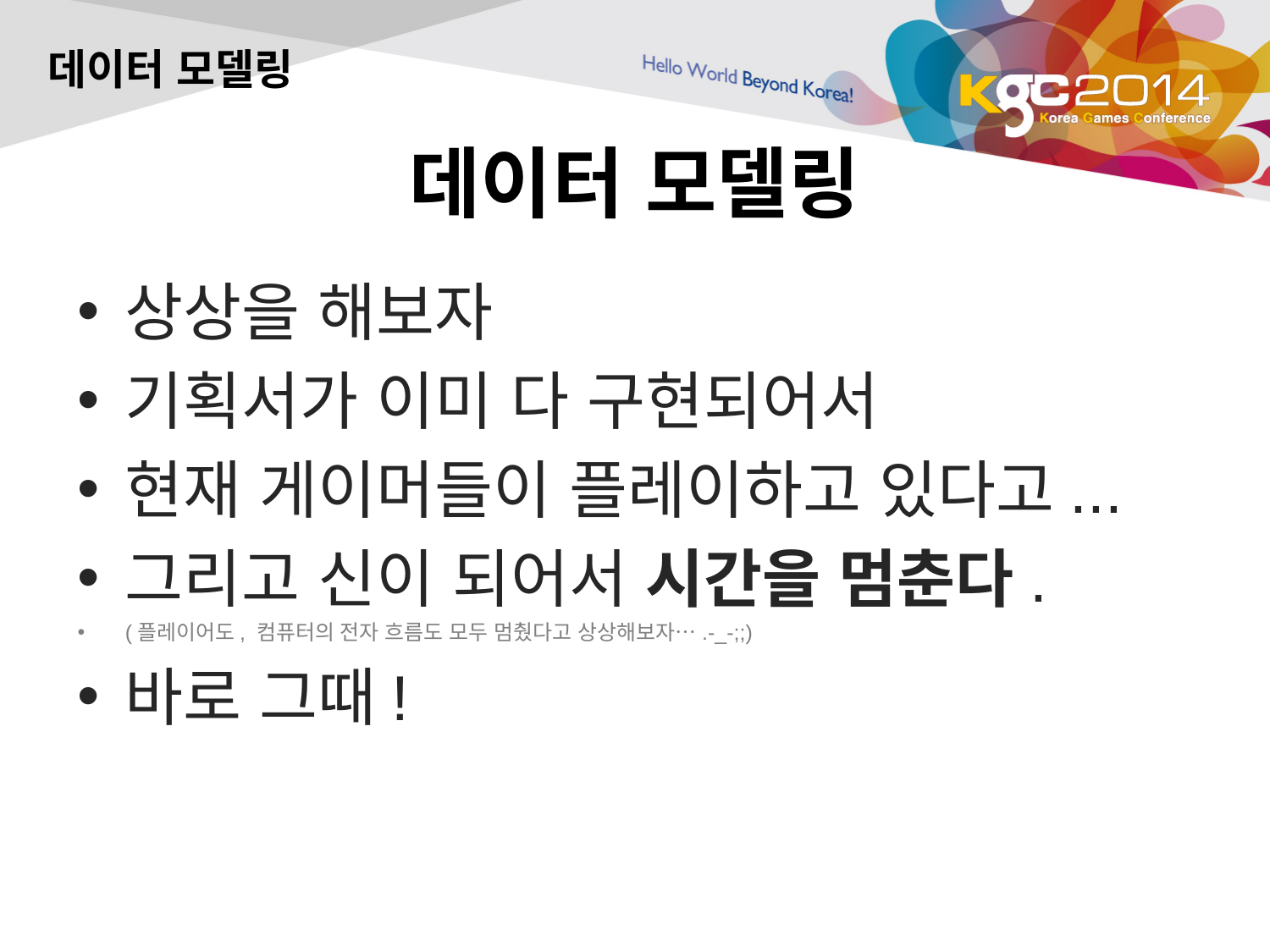

데이터 모델링
# 데이터 모델링
상상을 해보자
기획서가 이미 다 구현되어서
현재 게이머들이 플레이하고 있다고...
그리고 신이 되어서 시간을 멈춘다.
(플레이어도, 컴퓨터의 전자 흐름도 모두 멈췄다고 상상해보자….-_-;;)
바로 그때!